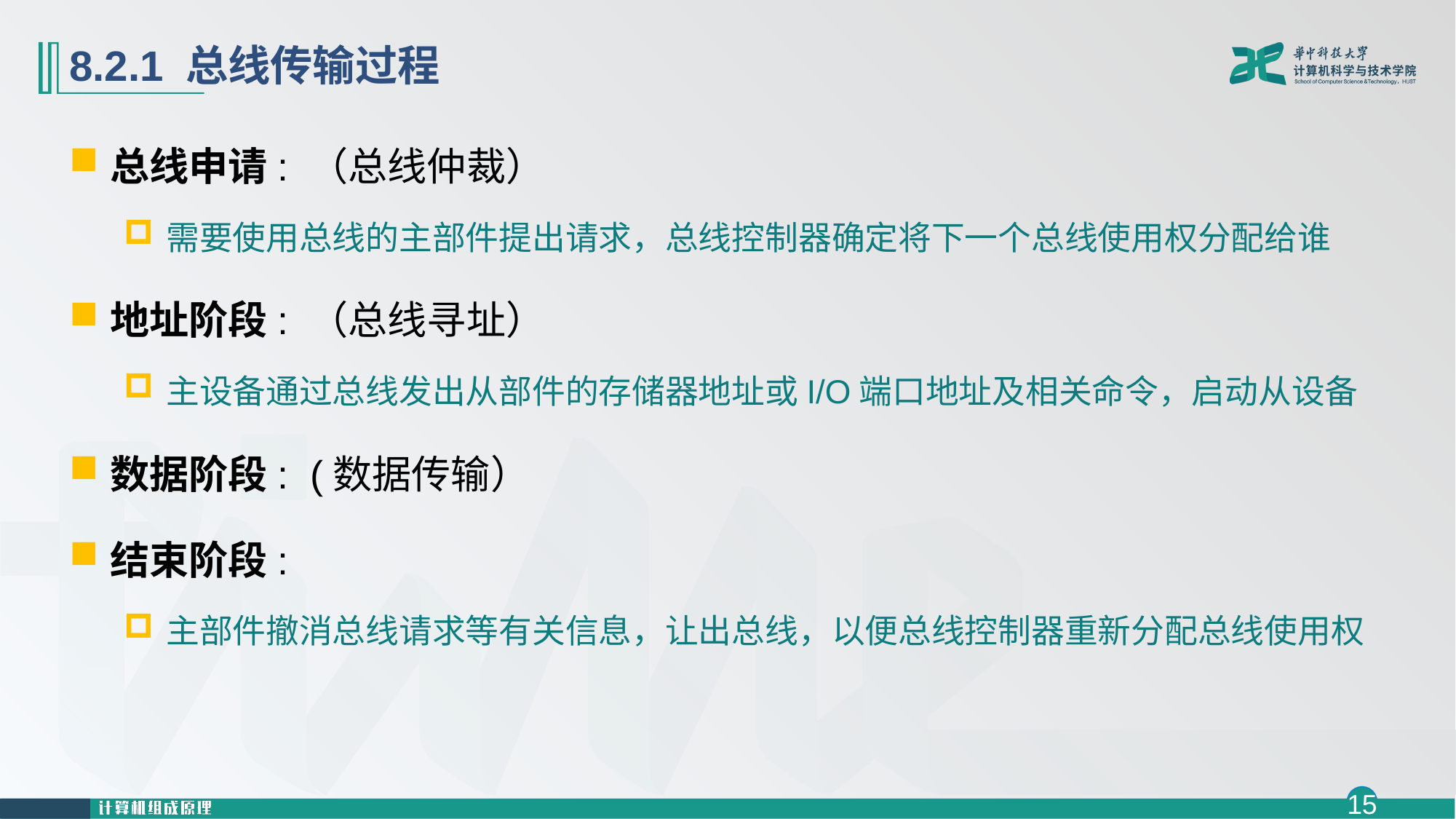

# 8.2.1 总线传输过程
总线申请: （总线仲裁）
需要使用总线的主部件提出请求，总线控制器确定将下一个总线使用权分配给谁
地址阶段: （总线寻址）
主设备通过总线发出从部件的存储器地址或I/O端口地址及相关命令，启动从设备
数据阶段:  (数据传输）
结束阶段:
主部件撤消总线请求等有关信息，让出总线，以便总线控制器重新分配总线使用权